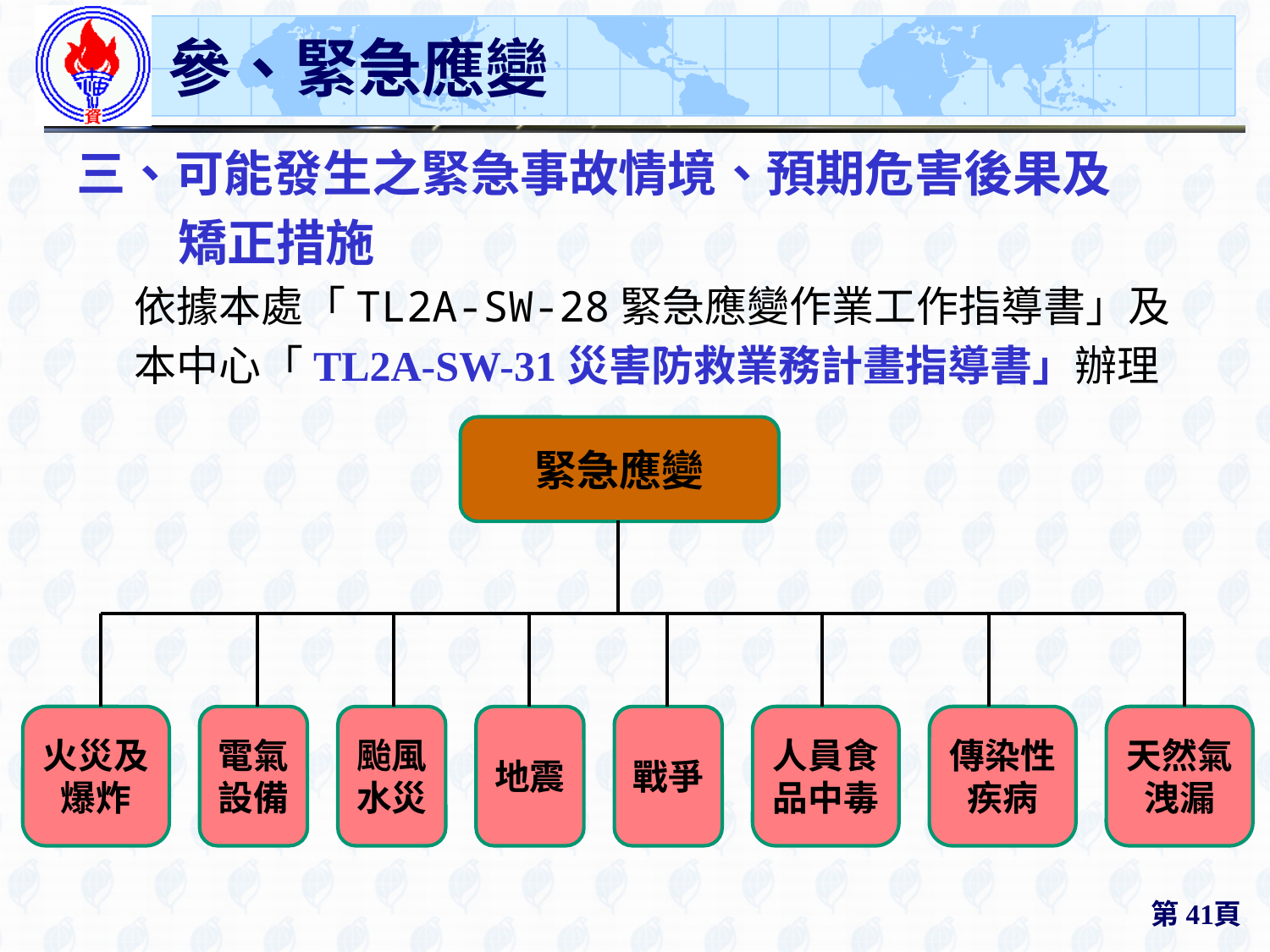

# 參、緊急應變
三、可能發生之緊急事故情境、預期危害後果及
        矯正措施
     依據本處「TL2A-SW-28緊急應變作業工作指導書」及
     本中心「TL2A-SW-31災害防救業務計畫指導書」辦理
緊急應變
火災及爆炸
電氣設備
颱風水災
地震
戰爭
人員食品中毒
傳染性疾病
天然氣洩漏
第41頁